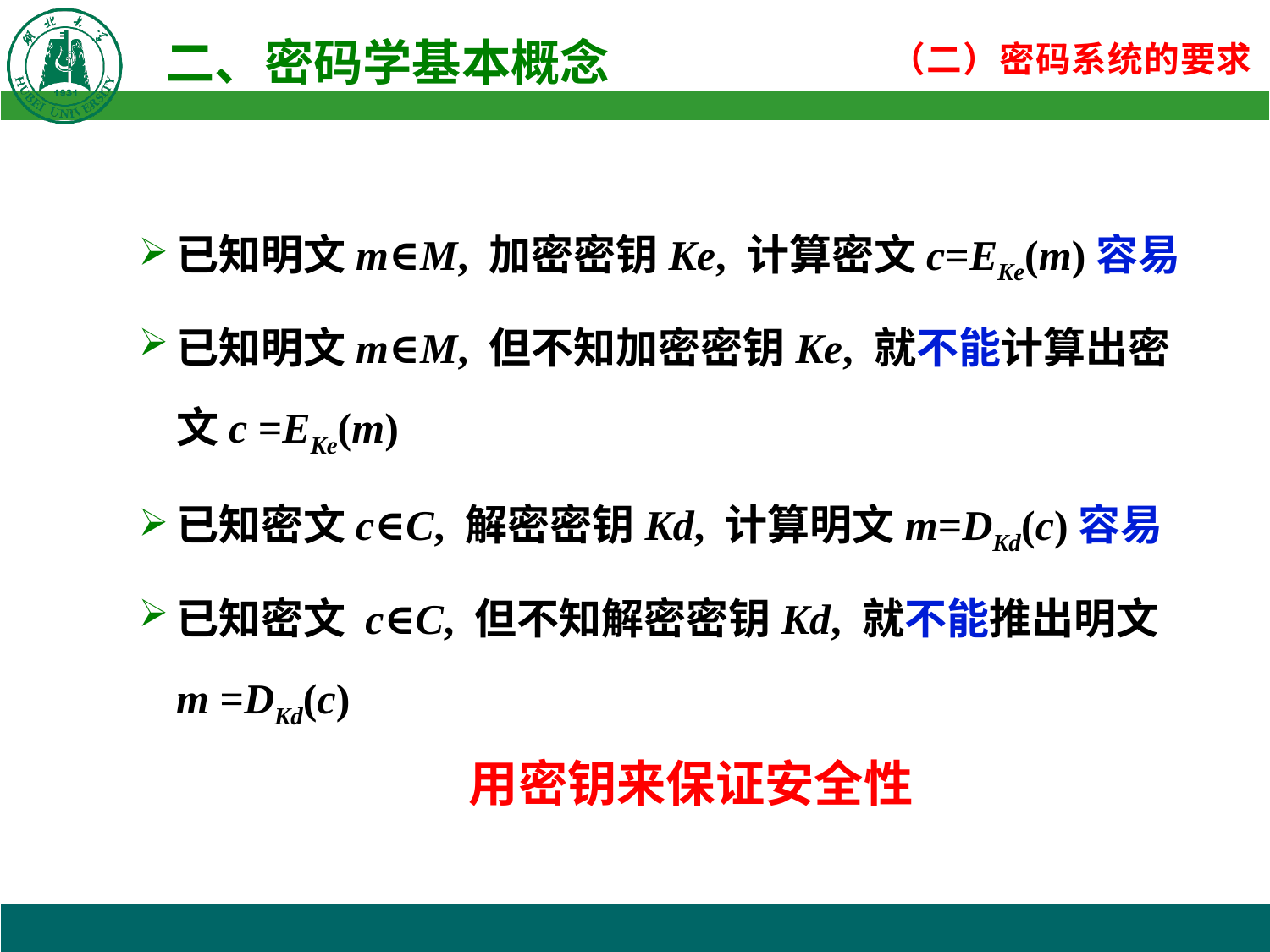

已知明文m∈M, 加密密钥Ke, 计算密文c=EKe(m)容易
已知明文m∈M, 但不知加密密钥Ke, 就不能计算出密文c =EKe(m)
已知密文c∈C, 解密密钥Kd, 计算明文m=DKd(c)容易
已知密文 c∈C, 但不知解密密钥Kd, 就不能推出明文m =DKd(c)
用密钥来保证安全性